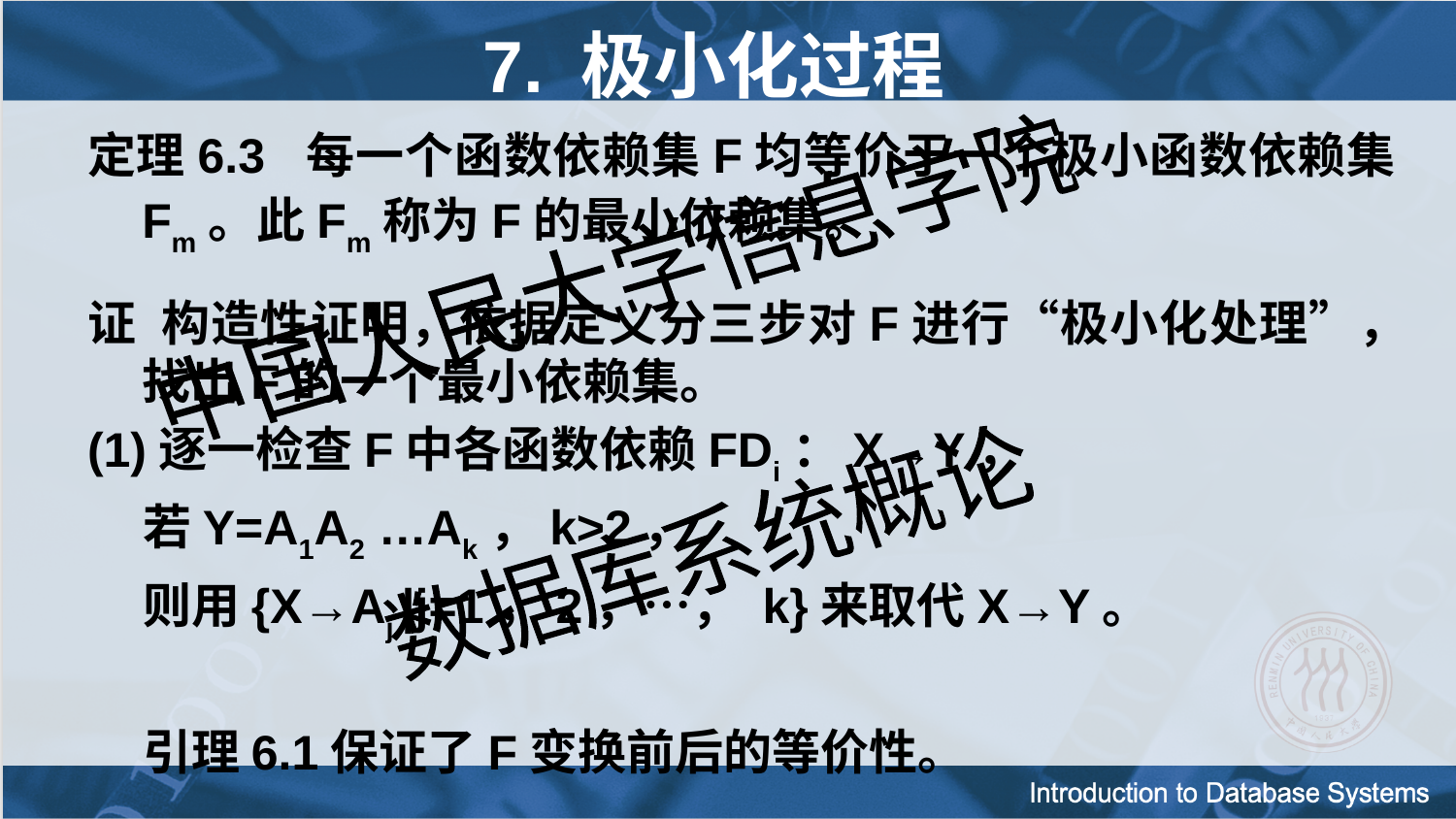

# 7. 极小化过程
定理6.3  每一个函数依赖集F均等价于一个极小函数依赖集Fm。此Fm称为F的最小依赖集。
证  构造性证明，依据定义分三步对F进行“极小化处理”，找出F的一个最小依赖集。
(1)逐一检查F中各函数依赖FDi：X→Y，
    若Y=A1A2 …Ak，k>2，
    则用{X→Aj |j=1，2，…， k}来取代X→Y。

    引理6.1保证了F变换前后的等价性。